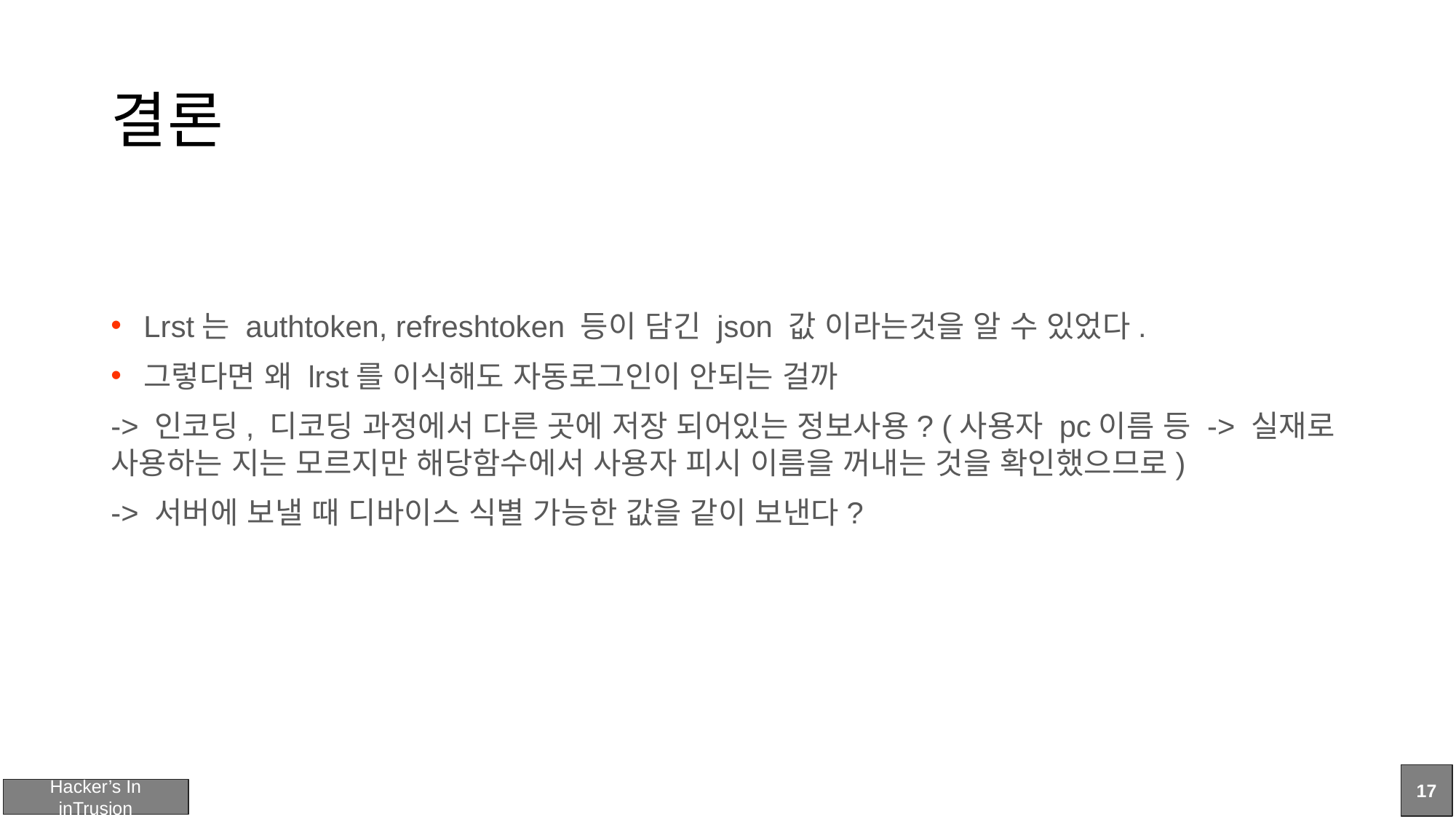

# 결론
Lrst는 authtoken, refreshtoken 등이 담긴 json 값 이라는것을 알 수 있었다.
그렇다면 왜 lrst를 이식해도 자동로그인이 안되는 걸까
-> 인코딩, 디코딩 과정에서 다른 곳에 저장 되어있는 정보사용? (사용자 pc이름 등 -> 실재로 사용하는 지는 모르지만 해당함수에서 사용자 피시 이름을 꺼내는 것을 확인했으므로)
-> 서버에 보낼 때 디바이스 식별 가능한 값을 같이 보낸다?

17
Hacker’s In inTrusion